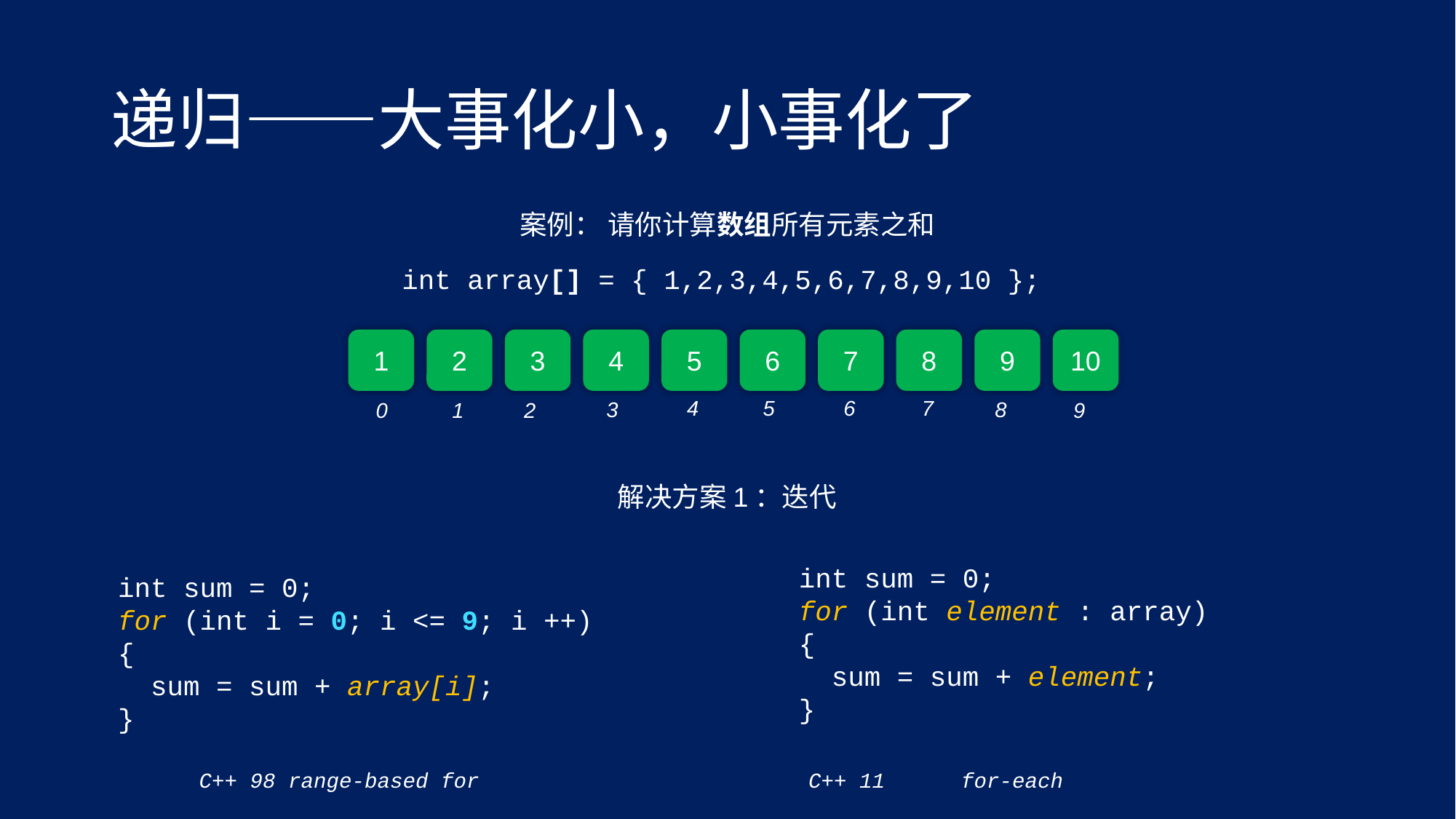

# 递归——大事化小，小事化了
案例： 请你计算数组所有元素之和
int array[] = { 1,2,3,4,5,6,7,8,9,10 };
1
2
3
4
5
6
7
8
9
10
4
5
6
7
3
8
0
1
2
9
解决方案1：迭代

int sum = 0;
for (int element : array)
{
  sum = sum + element;
}
int sum = 0;
for (int i = 0; i <= 9; i ++)
{
  sum = sum + array[i];
}
C++ 11      for-each
C++ 98 range-based for